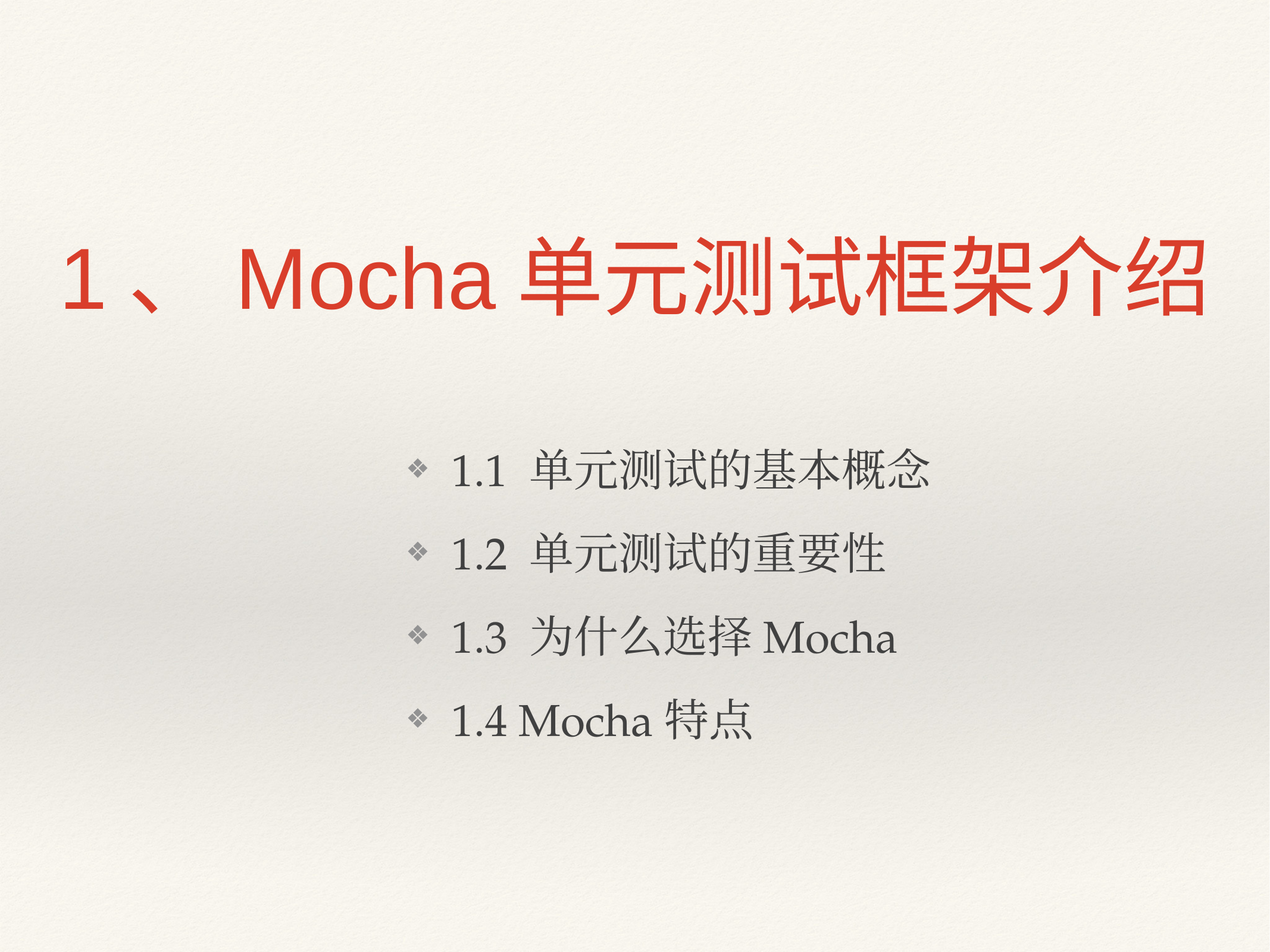

# 1、Mocha单元测试框架介绍
1.1 单元测试的基本概念
1.2 单元测试的重要性
1.3 为什么选择Mocha
1.4 Mocha特点
4